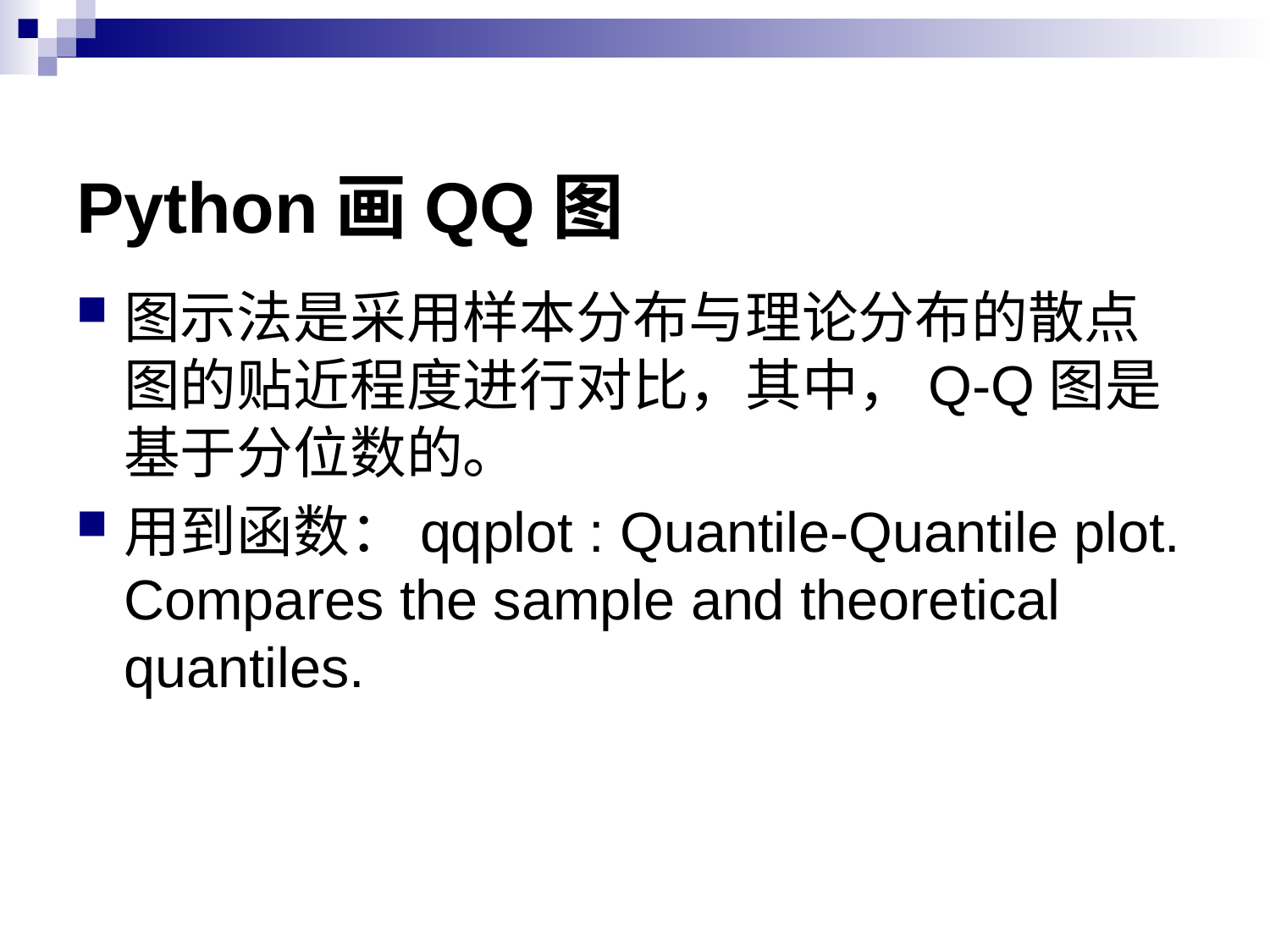

# Python画QQ图
图示法是采用样本分布与理论分布的散点图的贴近程度进行对比，其中，Q-Q图是基于分位数的。
用到函数：qqplot : Quantile-Quantile plot. Compares the sample and theoretical quantiles.